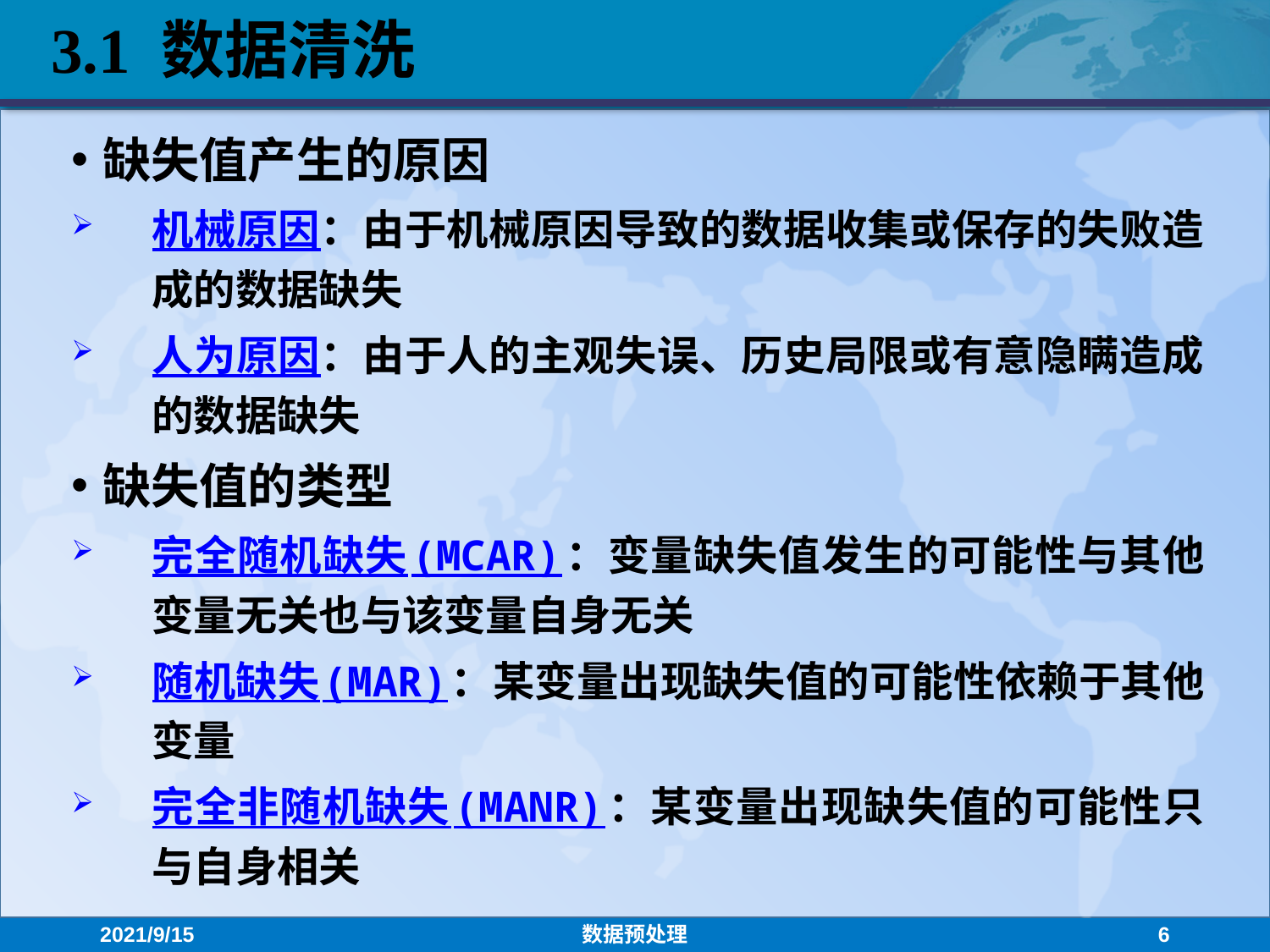

3.1 数据清洗
缺失值产生的原因
机械原因：由于机械原因导致的数据收集或保存的失败造成的数据缺失
人为原因：由于人的主观失误、历史局限或有意隐瞒造成的数据缺失
缺失值的类型
完全随机缺失(MCAR)：变量缺失值发生的可能性与其他变量无关也与该变量自身无关
随机缺失(MAR)：某变量出现缺失值的可能性依赖于其他变量
完全非随机缺失(MANR)：某变量出现缺失值的可能性只与自身相关
2021/9/15
数据预处理
6